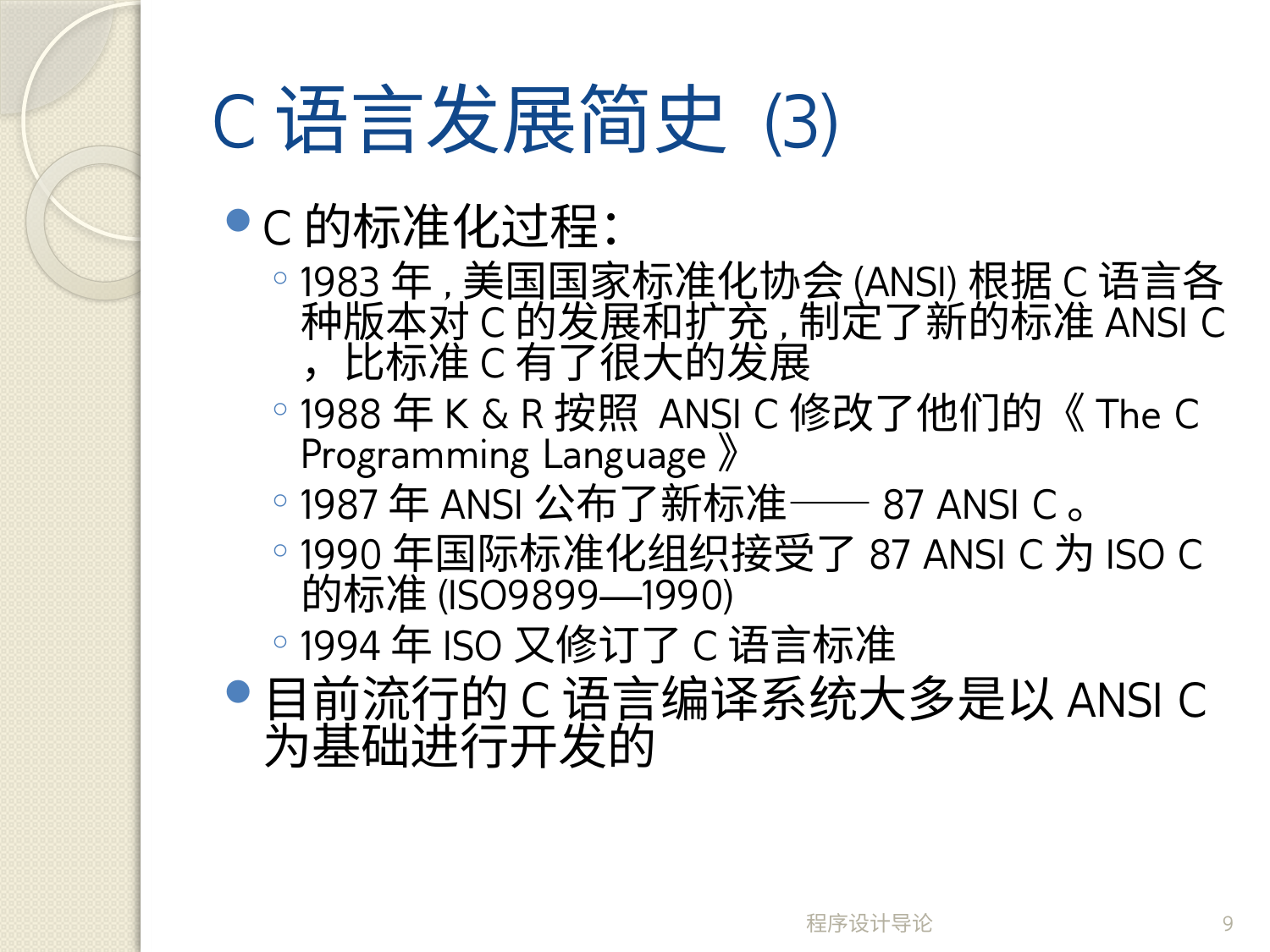

# C语言发展简史 (3)
C的标准化过程：
1983年,美国国家标准化协会(ANSI)根据C语言各种版本对C的发展和扩充,制定了新的标准ANSI C ，比标准C有了很大的发展
1988年K & R按照 ANSI C修改了他们的《The C Programming Language》
1987年ANSI公布了新标准——87 ANSI C。
1990年国际标准化组织接受了87 ANSI C为ISO C 的标准(ISO9899—1990)
1994年ISO又修订了C语言标准
目前流行的C语言编译系统大多是以ANSI C为基础进行开发的
程序设计导论
9